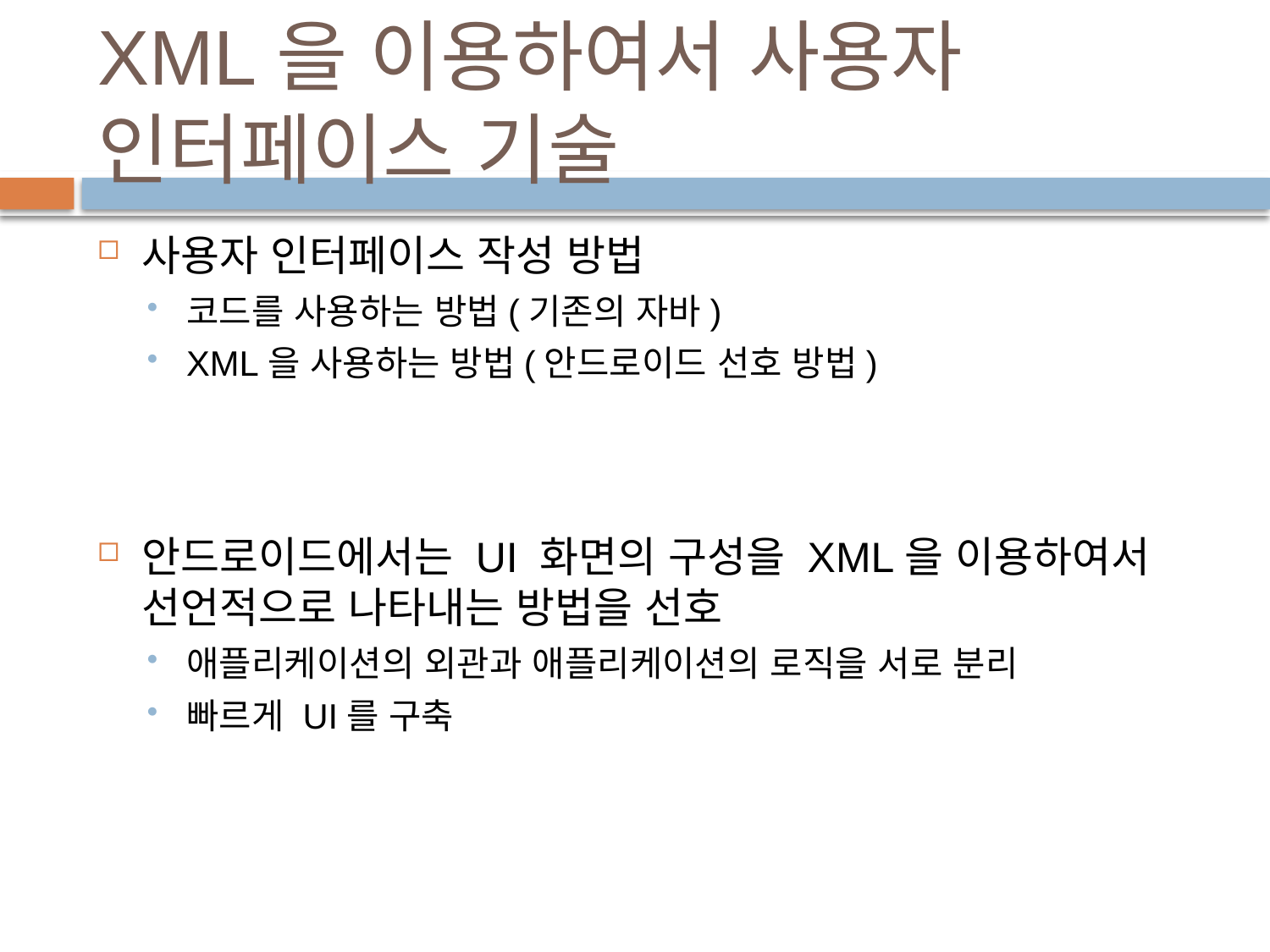

# XML을 이용하여서 사용자 인터페이스 기술
사용자 인터페이스 작성 방법
코드를 사용하는 방법(기존의 자바)
XML을 사용하는 방법(안드로이드 선호 방법)

안드로이드에서는 UI 화면의 구성을 XML을 이용하여서 선언적으로 나타내는 방법을 선호
애플리케이션의 외관과 애플리케이션의 로직을 서로 분리
빠르게 UI를 구축